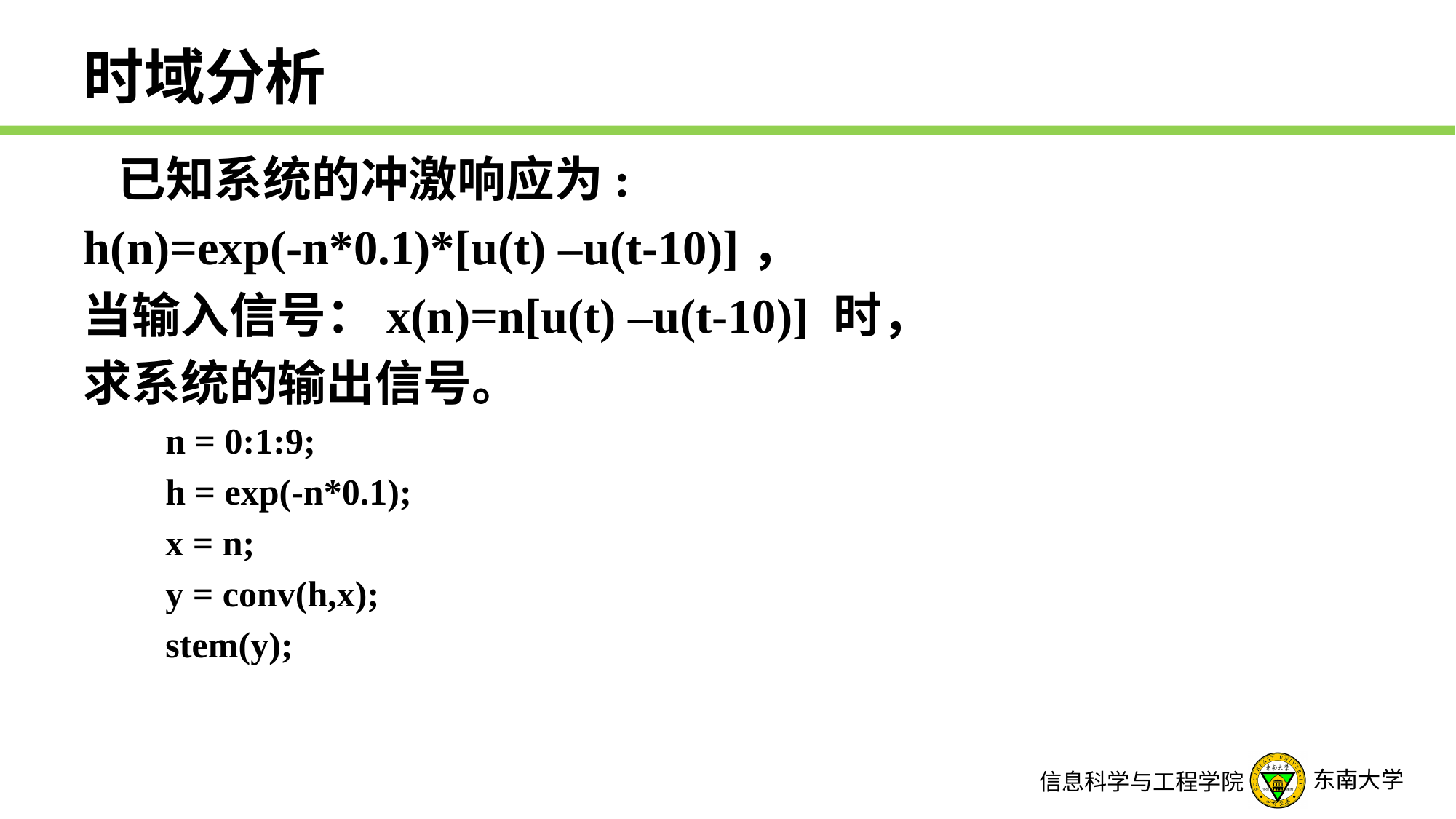

# 时域分析
  已知系统的冲激响应为:
h(n)=exp(-n*0.1)*[u(t) –u(t-10)]，
当输入信号：x(n)=n[u(t) –u(t-10)] 时，
求系统的输出信号。
n = 0:1:9;
h = exp(-n*0.1);
x = n;
y = conv(h,x);
stem(y);